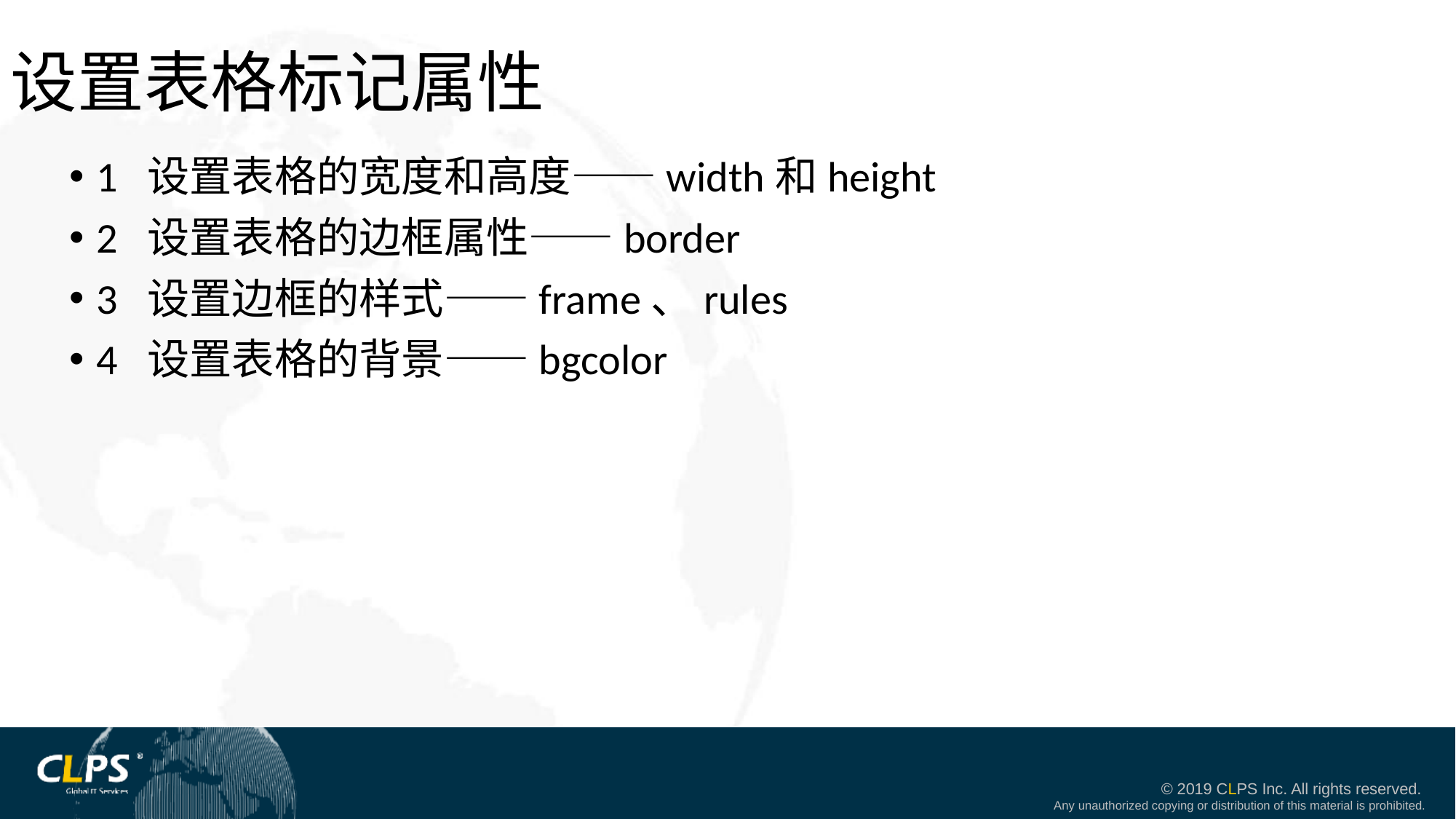

设置表格标记属性
1  设置表格的宽度和高度——width和height
2  设置表格的边框属性——border
3  设置边框的样式——frame、rules
4  设置表格的背景——bgcolor